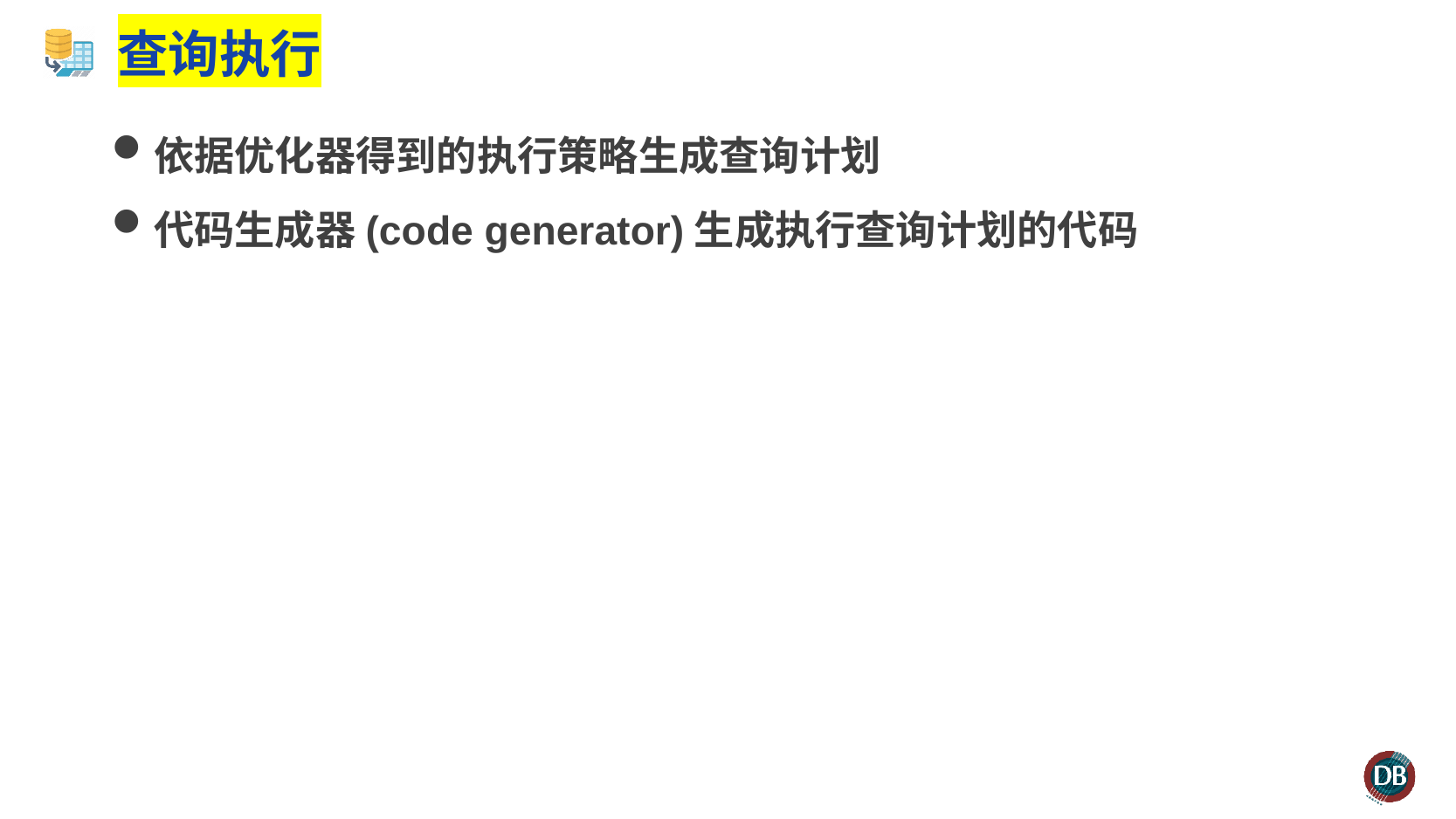

# 查询执行
依据优化器得到的执行策略生成查询计划

代码生成器(code generator)生成执行查询计划的代码